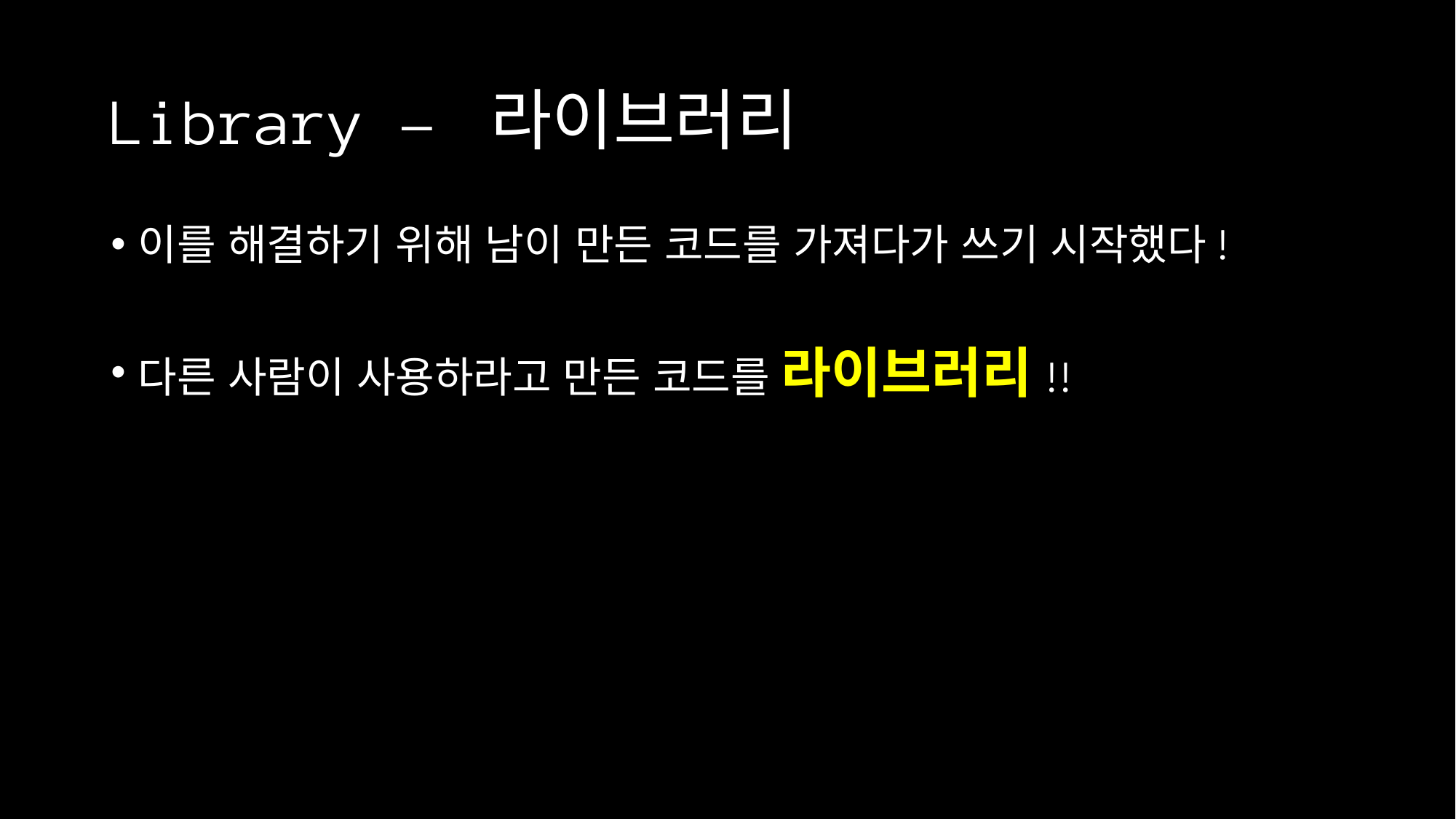

# Library – 라이브러리
이를 해결하기 위해 남이 만든 코드를 가져다가 쓰기 시작했다!

다른 사람이 사용하라고 만든 코드를 라이브러리!!